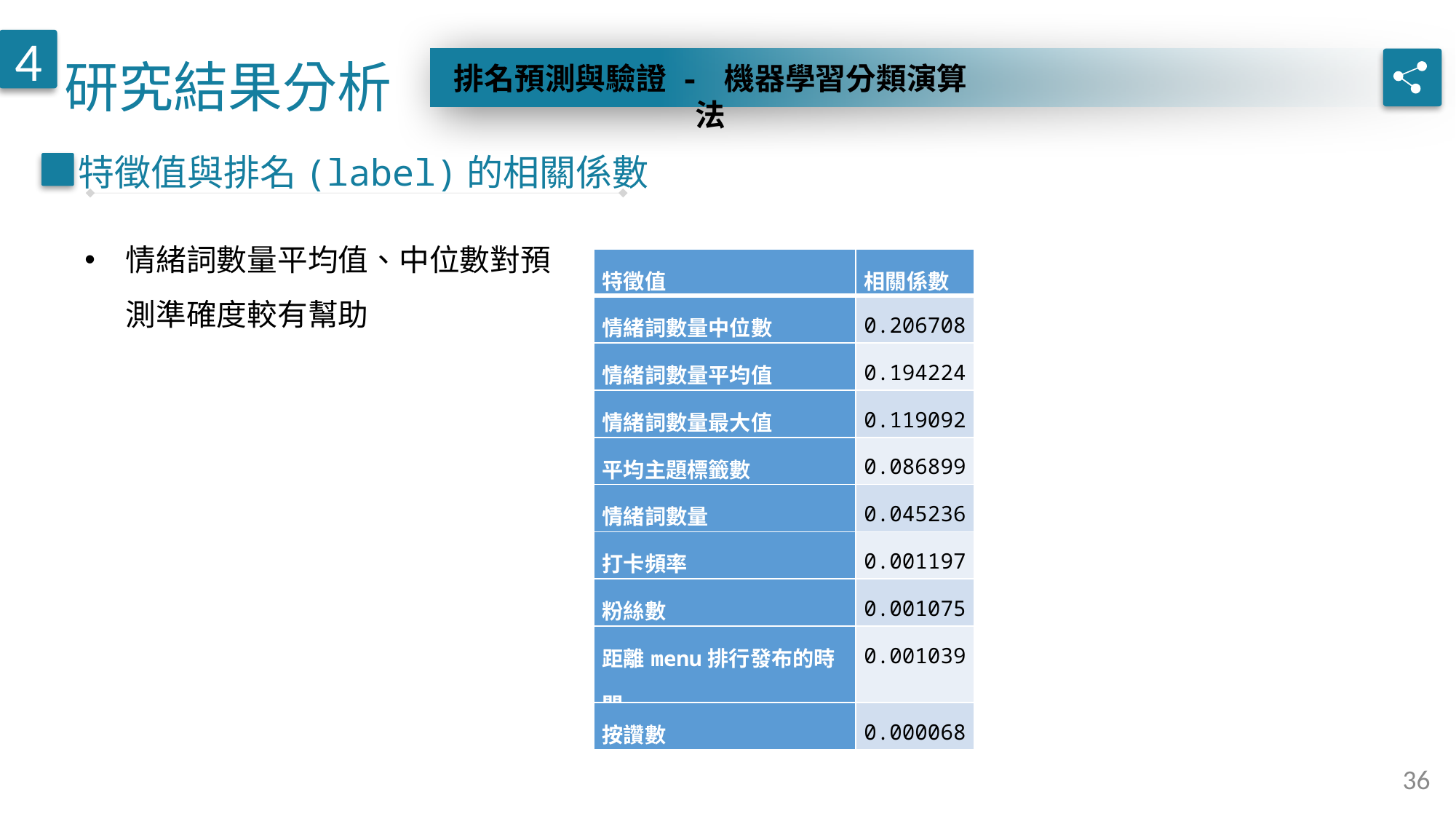

研究結果分析
4

排名預測與驗證 - 機器學習分類演算法

特徵值與排名(label)的相關係數

情緒詞數量平均值、中位數對預測準確度較有幫助
| 特徵值 | 相關係數 |
| --- | --- |
| 情緒詞數量中位數 | 0.206708 |
| 情緒詞數量平均值 | 0.194224 |
| 情緒詞數量最大值 | 0.119092 |
| 平均主題標籤數 | 0.086899 |
| 情緒詞數量 | 0.045236 |
| 打卡頻率 | 0.001197 |
| 粉絲數 | 0.001075 |
| 距離menu排行發布的時間 | 0.001039 |
| 按讚數 | 0.000068 |
36